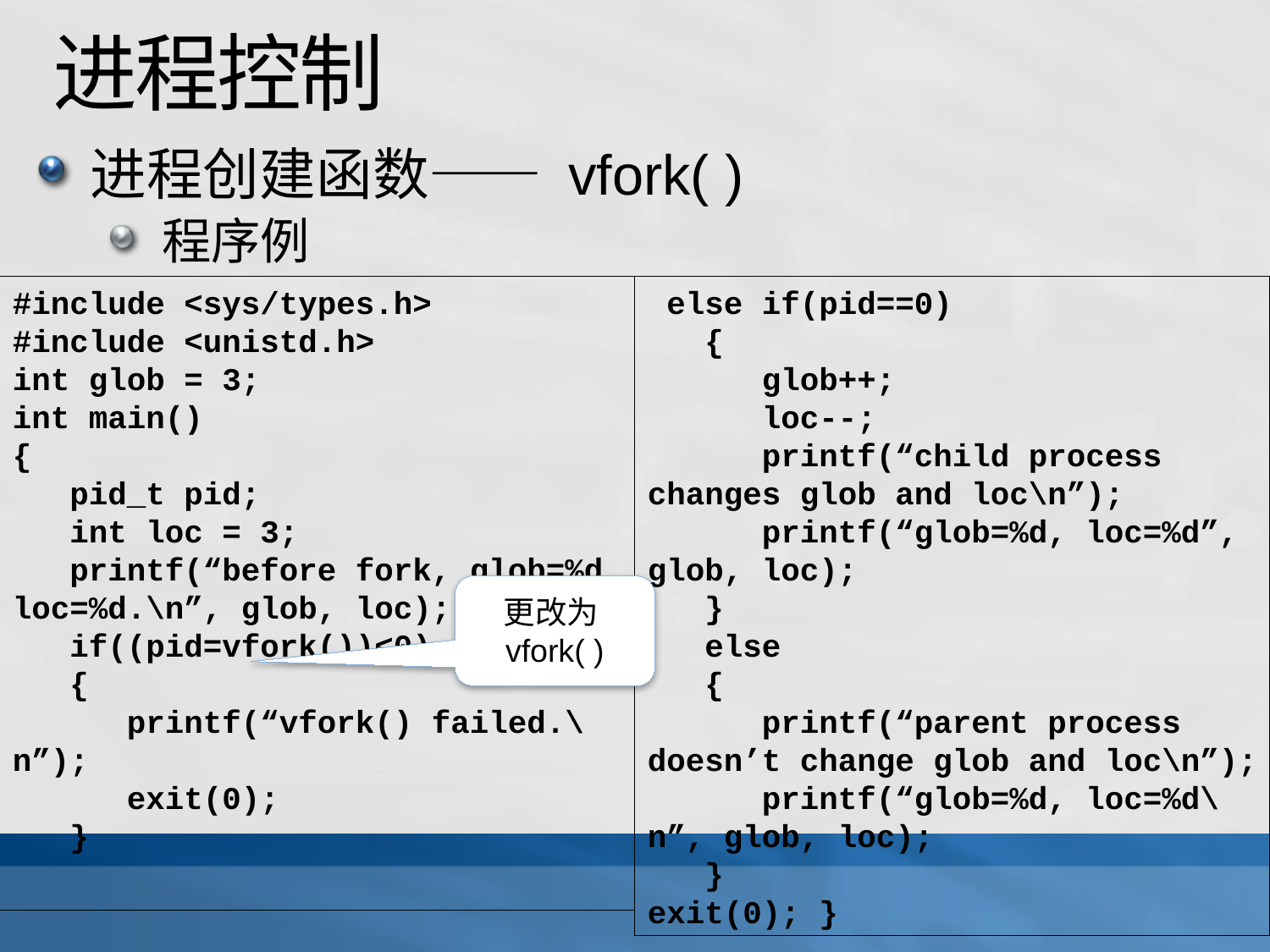

# 进程控制
进程创建函数—— vfork( )
程序例
#include <sys/types.h>
#include <unistd.h>
int glob = 3;
int main()
{
   pid_t pid;
   int loc = 3;
   printf(“before fork, glob=%d, loc=%d.\n”, glob, loc);
   if((pid=vfork())<0)
   {
      printf(“vfork() failed.\n”);
      exit(0);
   }

 else if(pid==0)
   {
      glob++;
      loc--;
      printf(“child process changes glob and loc\n”);
      printf(“glob=%d, loc=%d”, glob, loc);
   }
   else
   {
      printf(“parent process doesn’t change glob and loc\n”);
      printf(“glob=%d, loc=%d\n”, glob, loc);
   }
exit(0); }
更改为vfork( )